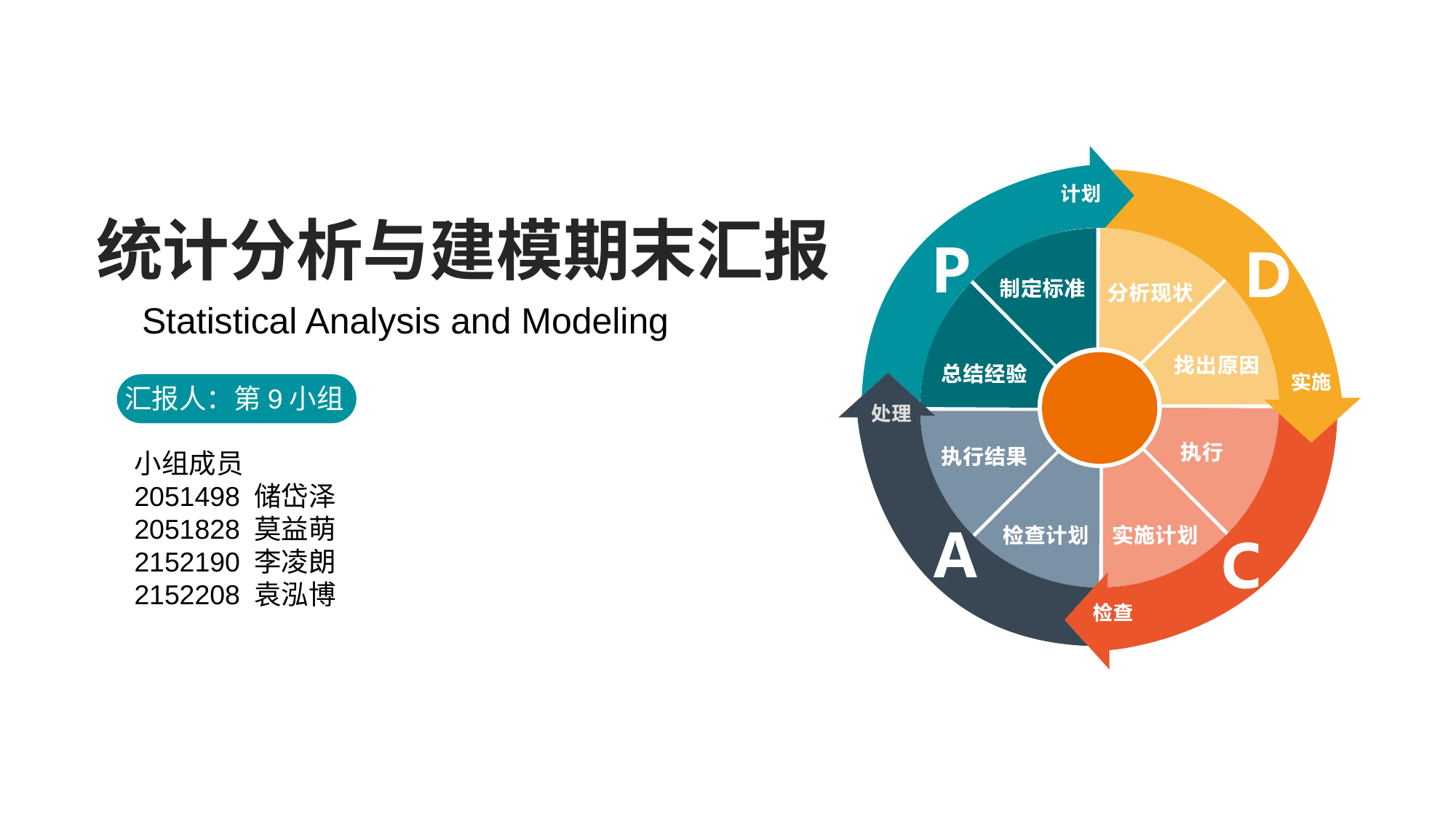

统计分析与建模期末汇报
Statistical Analysis and Modeling

汇报人：第9小组
小组成员
2051498 储岱泽
2051828 莫益萌
2152190 李凌朗
2152208 袁泓博